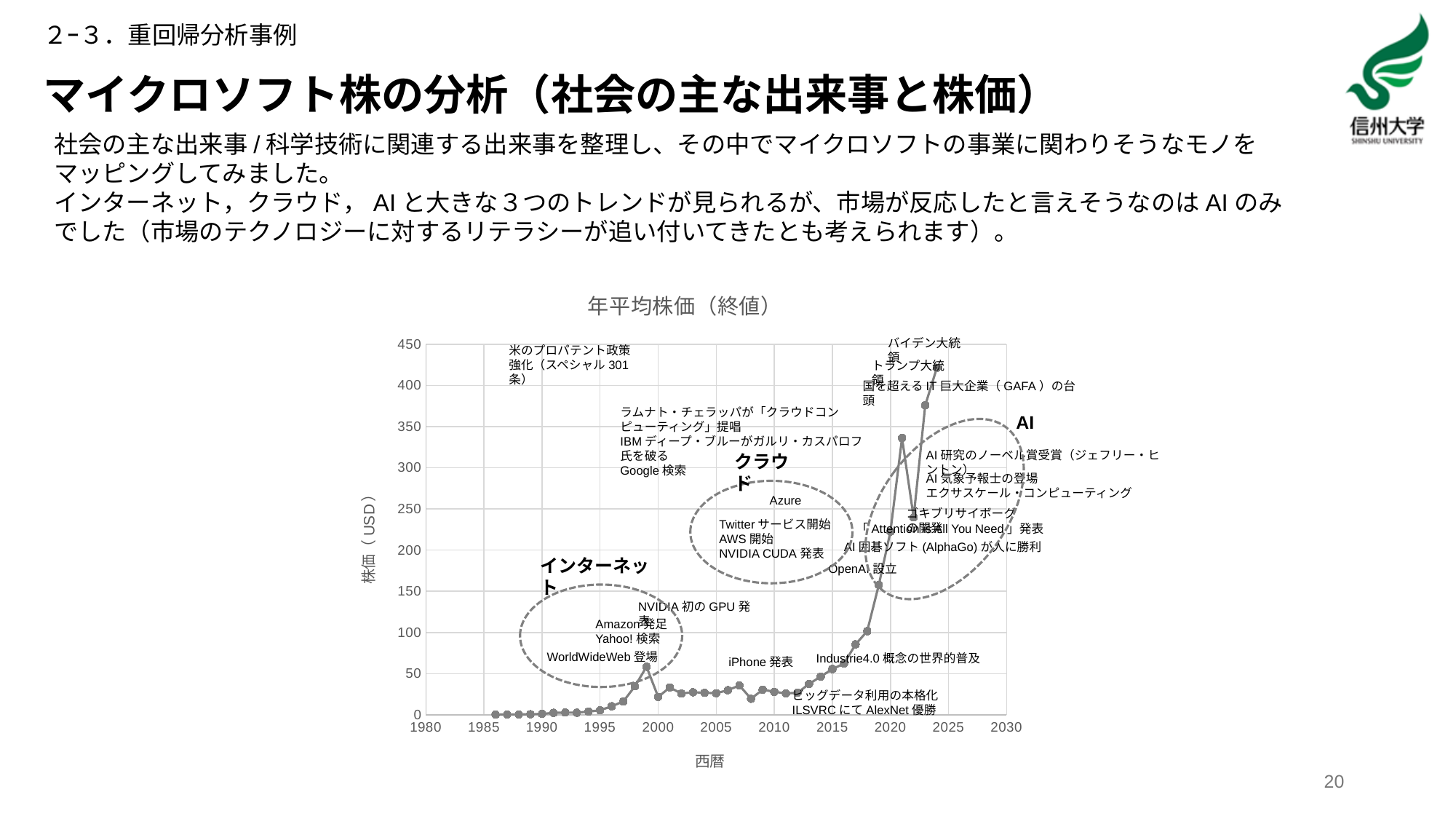

２ｰ３．重回帰分析事例
# マイクロソフト株の分析（社会の主な出来事と株価）
社会の主な出来事/科学技術に関連する出来事を整理し、その中でマイクロソフトの事業に関わりそうなモノをマッピングしてみました。
インターネット，クラウド，AIと大きな３つのトレンドが見られるが、市場が反応したと言えそうなのはAIのみでした（市場のテクノロジーに対するリテラシーが追い付いてきたとも考えられます）。

### Chart: 年平均株価（終値）

| Category | 終値 |
|---|---|
バイデン大統領
米のプロパテント政策強化（スペシャル301条）
ラムナト・チェラッパが「クラウドコンピューティング」提唱
IBMディープ・ブルーがガルリ・カスパロフ氏を破る
Google検索
Azure
ゴキブリサイボーグの開発
Twitterサービス開始
AWS開始
NVIDIA CUDA発表
「Attention is All You Need」発表
AI囲碁ソフト(AlphaGo)が人に勝利
OpenAI設立
NVIDIA初のGPU発表
Amazon発足
Yahoo!検索
WorldWideWeb登場
Industrie4.0概念の世界的普及
iPhone発表
ビッグデータ利用の本格化
ILSVRCにてAlexNet優勝
トランプ大統領
国を超えるIT巨大企業（GAFA）の台頭
AI

AI研究のノーベル賞受賞（ジェフリー・ヒントン）
クラウド
AI気象予報士の登場
エクサスケール・コンピューティング

インターネット

20